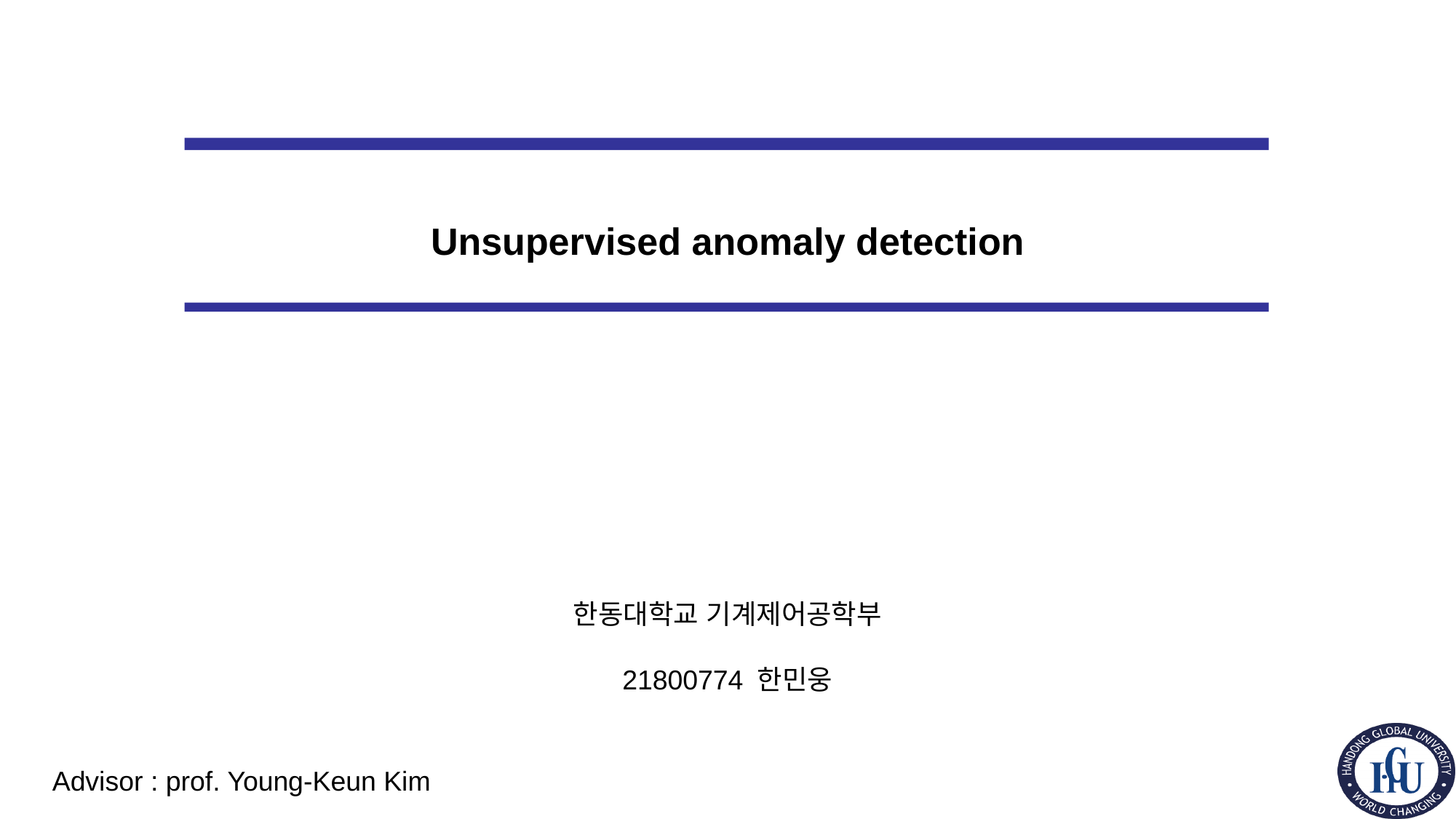

Unsupervised anomaly detection
한동대학교 기계제어공학부
21800774 한민웅
Advisor : prof. Young-Keun Kim